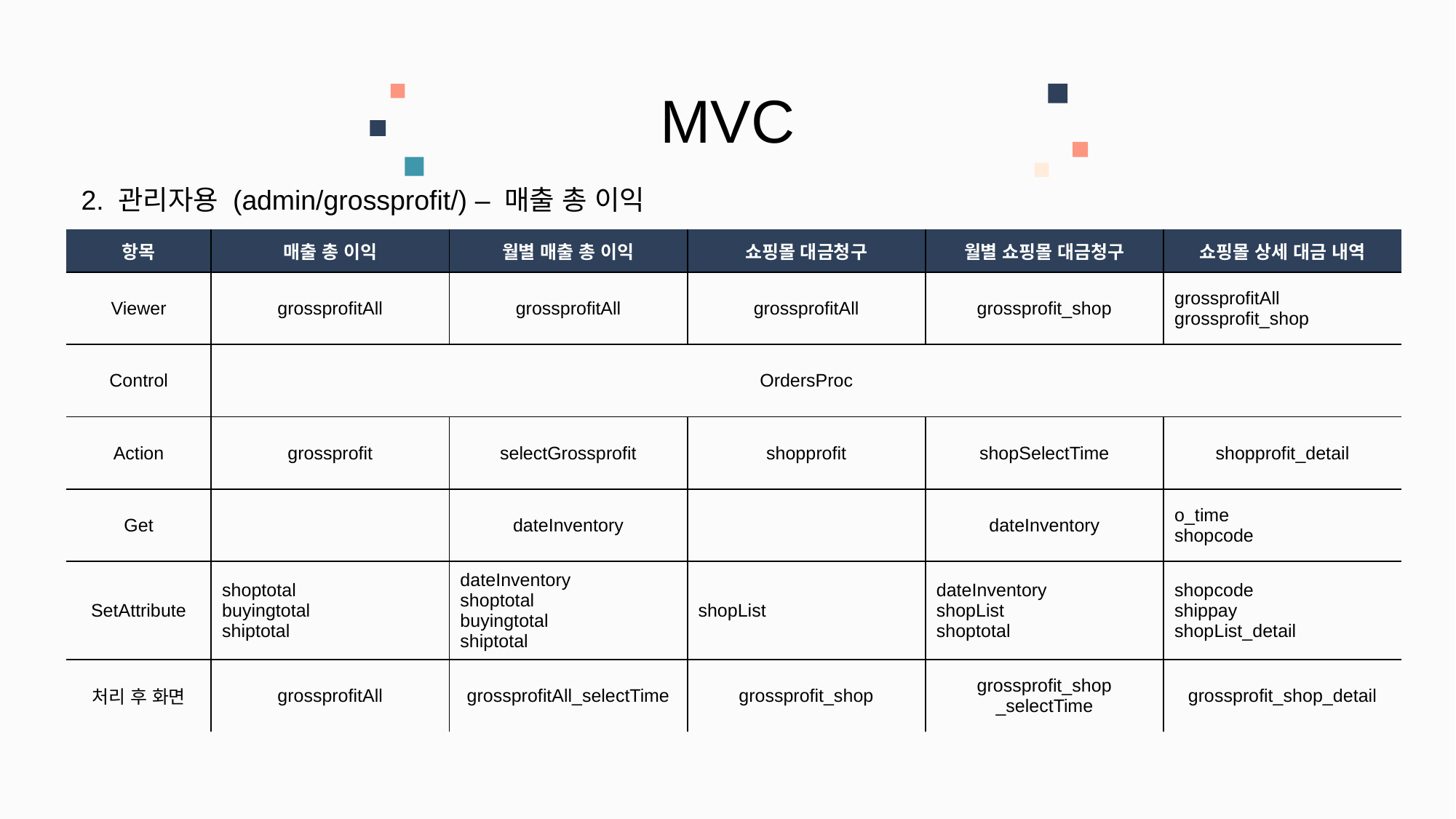

MVC

2. 관리자용 (admin/grossprofit/) – 매출 총 이익
| 항목 | 매출 총 이익 | 월별 매출 총 이익 | 쇼핑몰 대금청구 | 월별 쇼핑몰 대금청구 | 쇼핑몰 상세 대금 내역 |
| --- | --- | --- | --- | --- | --- |
| Viewer | grossprofitAll | grossprofitAll | grossprofitAll | grossprofit\_shop | grossprofitAll grossprofit\_shop |
| Control | OrdersProc |  |  |  |  |
| Action | grossprofit | selectGrossprofit | shopprofit | shopSelectTime | shopprofit\_detail |
| Get |  | dateInventory |  | dateInventory | o\_time shopcode |
| SetAttribute | shoptotal buyingtotal shiptotal | dateInventory shoptotal buyingtotal shiptotal | shopList | dateInventory shopList shoptotal | shopcode shippay shopList\_detail |
| 처리 후 화면 | grossprofitAll | grossprofitAll\_selectTime | grossprofit\_shop | grossprofit\_shop \_selectTime | grossprofit\_shop\_detail |